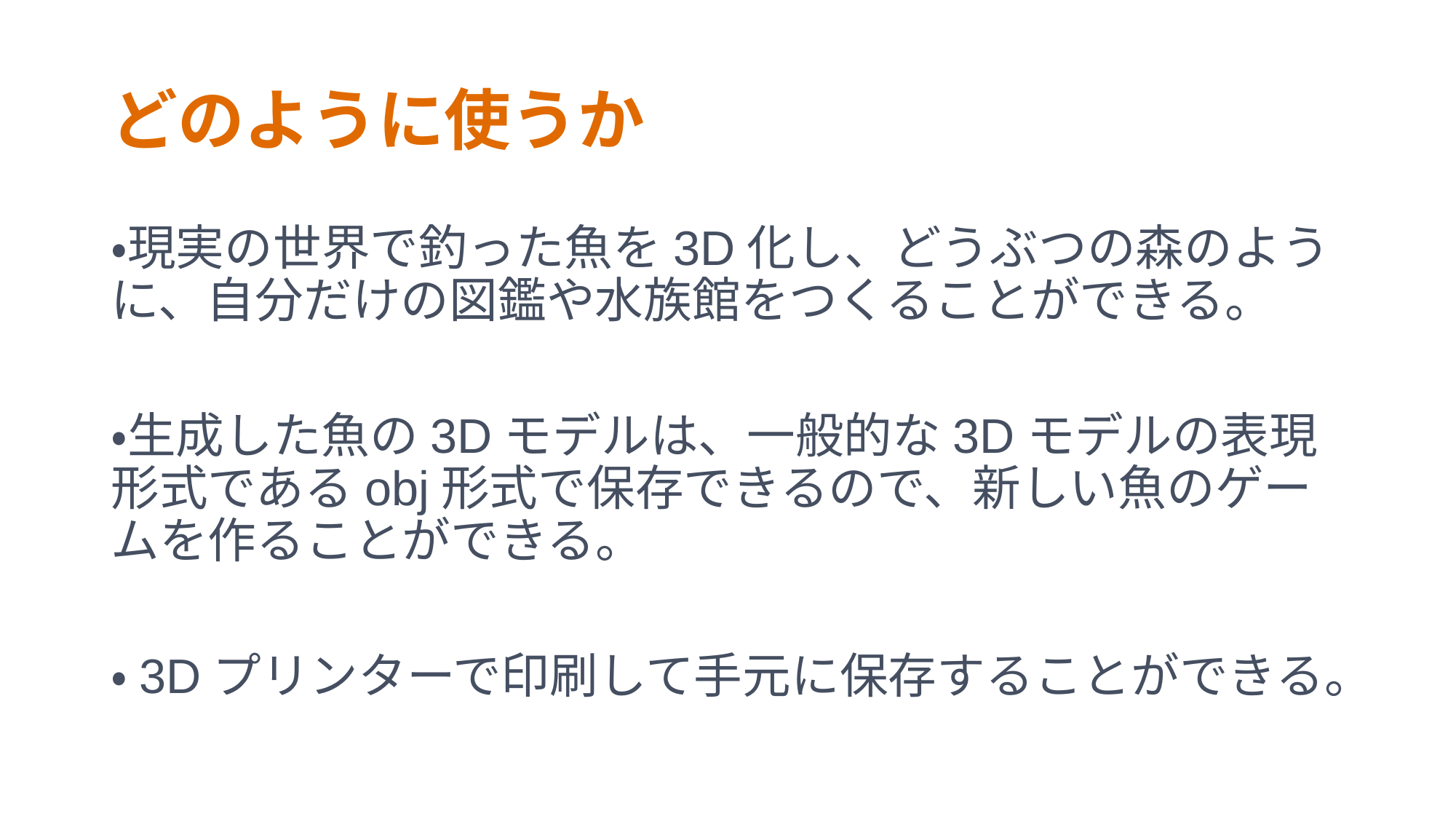

# どのように使うか
・現実の世界で釣った魚を3D化し、どうぶつの森のように、自分だけの図鑑や水族館をつくることができる。

・生成した魚の3Dモデルは、一般的な3Dモデルの表現形式であるobj形式で保存できるので、新しい魚のゲームを作ることができる。

・3Dプリンターで印刷して手元に保存することができる。